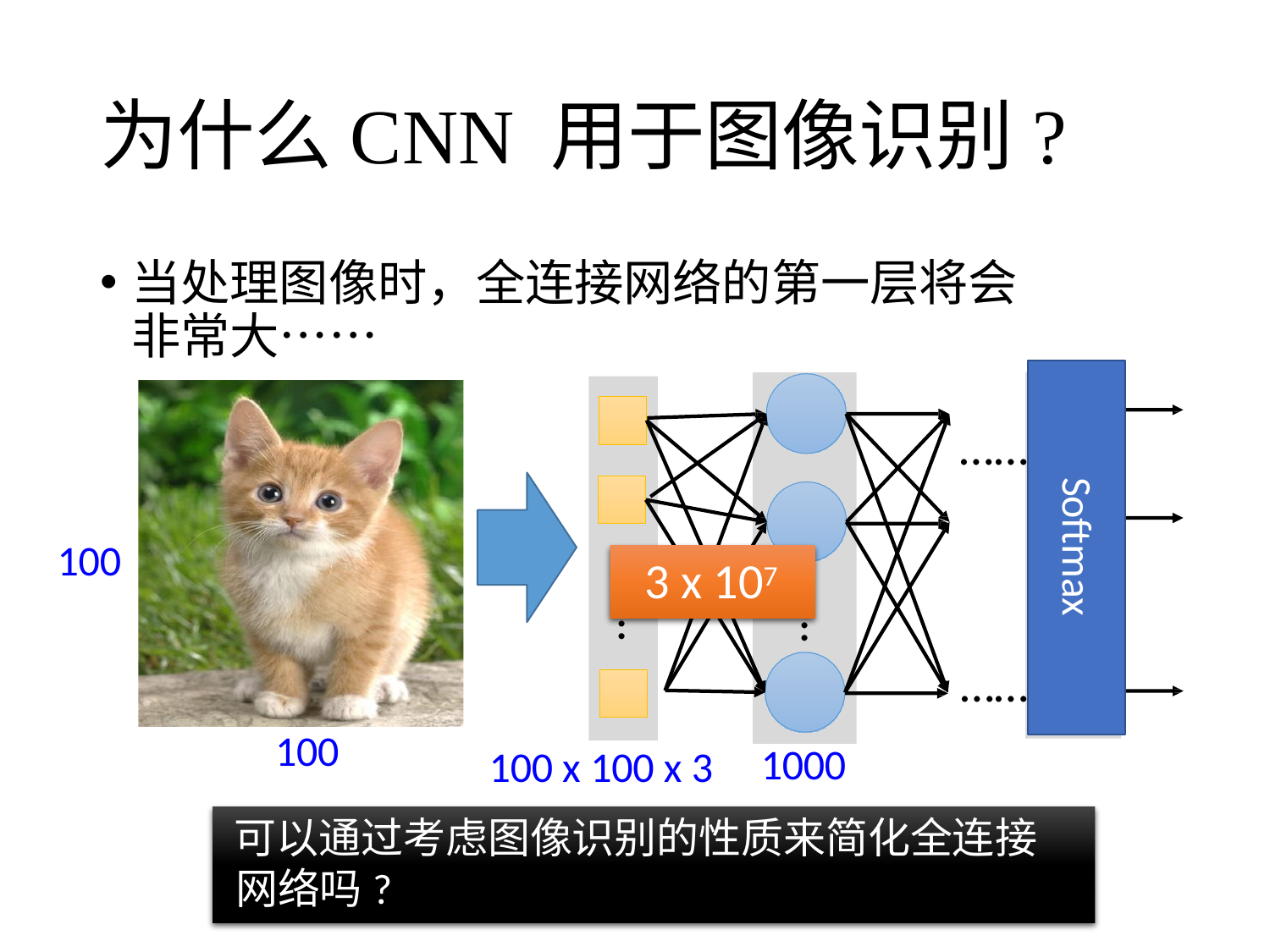

# 为什么CNN 用于图像识别?
当处理图像时，全连接网络的第一层将会非常大……

……

Softmax

100

3 x 107
……
……
……

100
1000
100 x 100 x 3

可以通过考虑图像识别的性质来简化全连接网络吗?